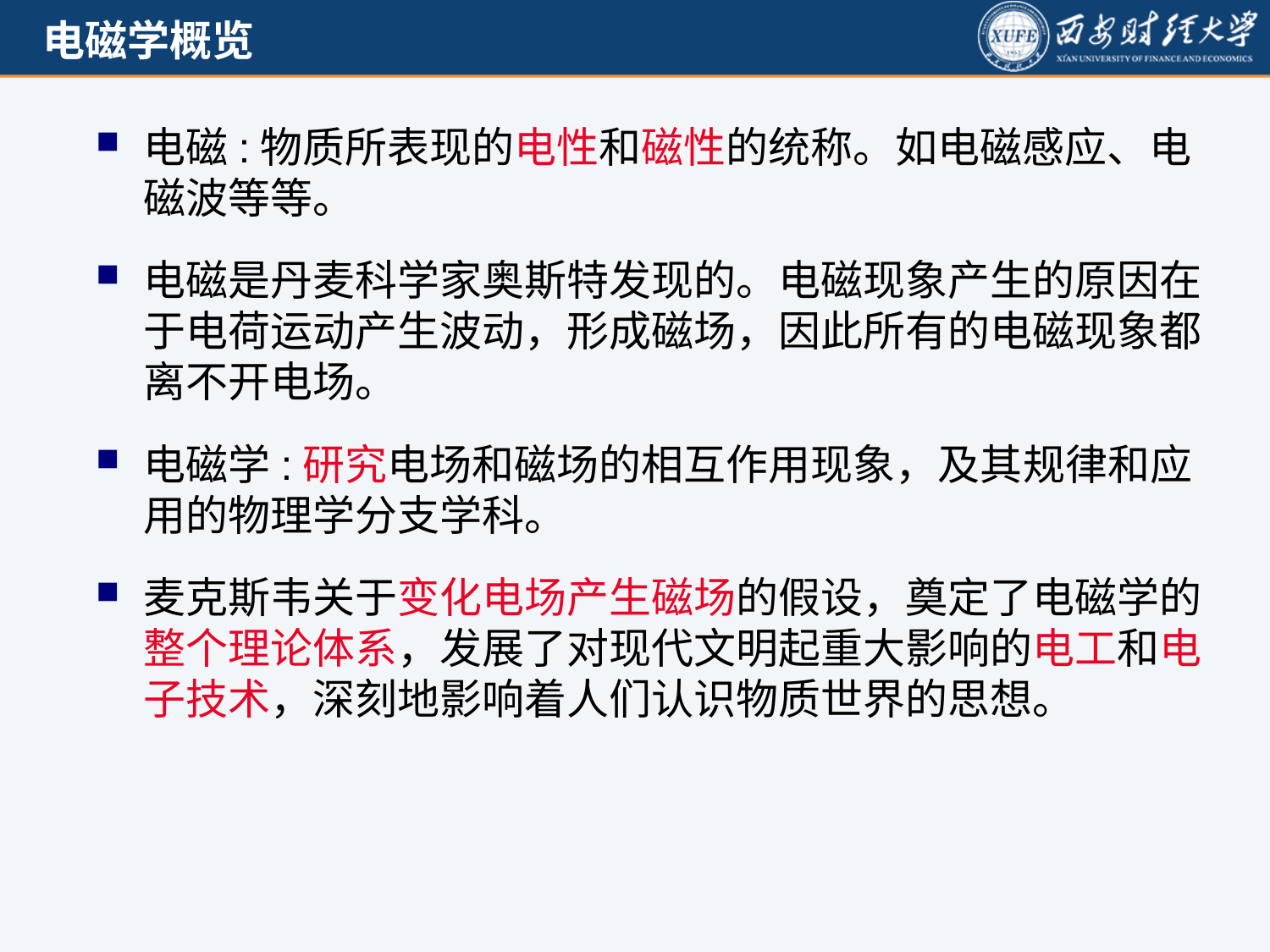

电磁:物质所表现的电性和磁性的统称。如电磁感应、电磁波等等。
电磁是丹麦科学家奥斯特发现的。电磁现象产生的原因在于电荷运动产生波动，形成磁场，因此所有的电磁现象都离不开电场。
电磁学:研究电场和磁场的相互作用现象，及其规律和应用的物理学分支学科。
麦克斯韦关于变化电场产生磁场的假设，奠定了电磁学的整个理论体系，发展了对现代文明起重大影响的电工和电子技术，深刻地影响着人们认识物质世界的思想。